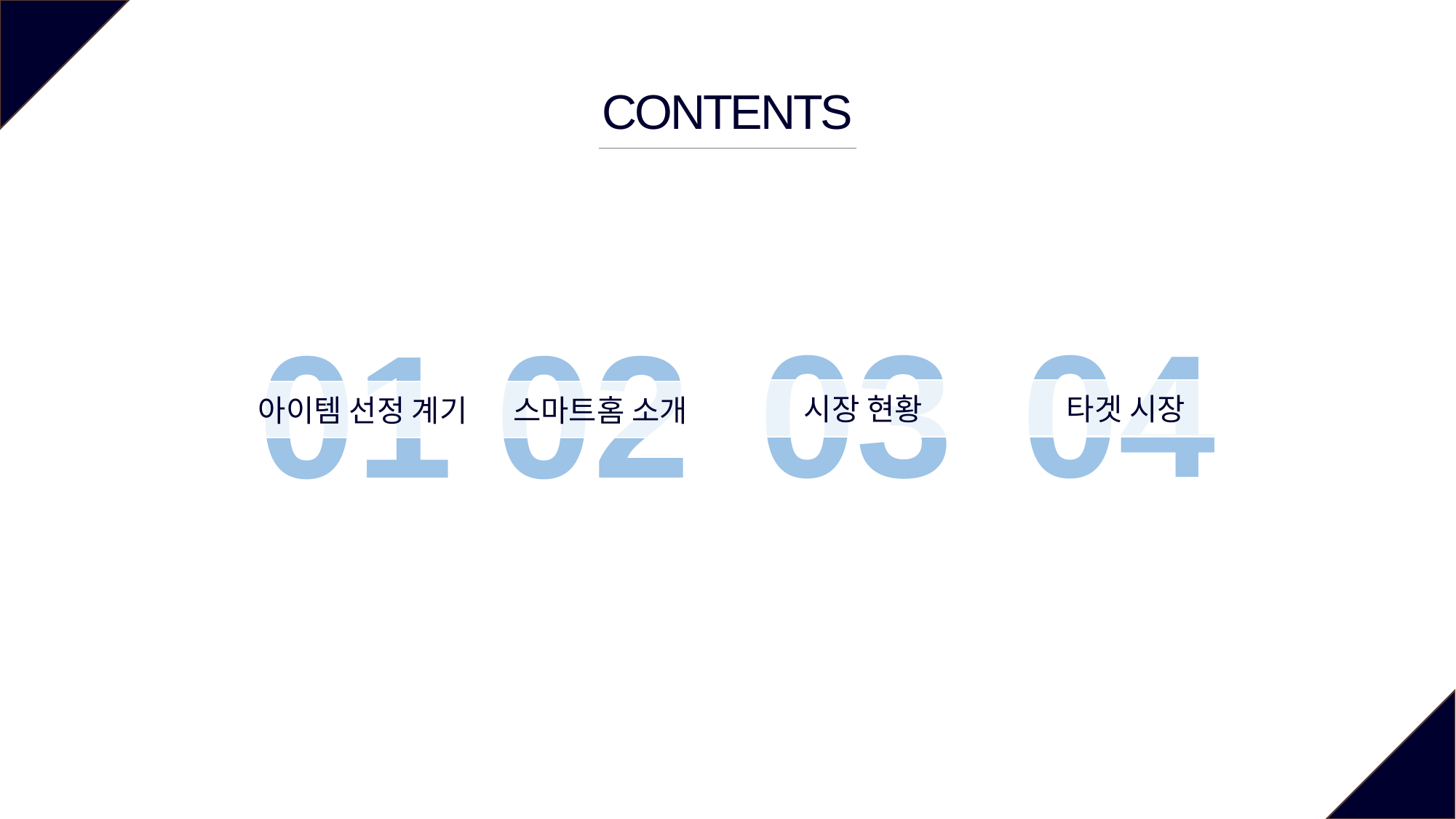

CONTENTS
03
04
01
02
시장 현황
타겟 시장
아이템 선정 계기
스마트홈 소개